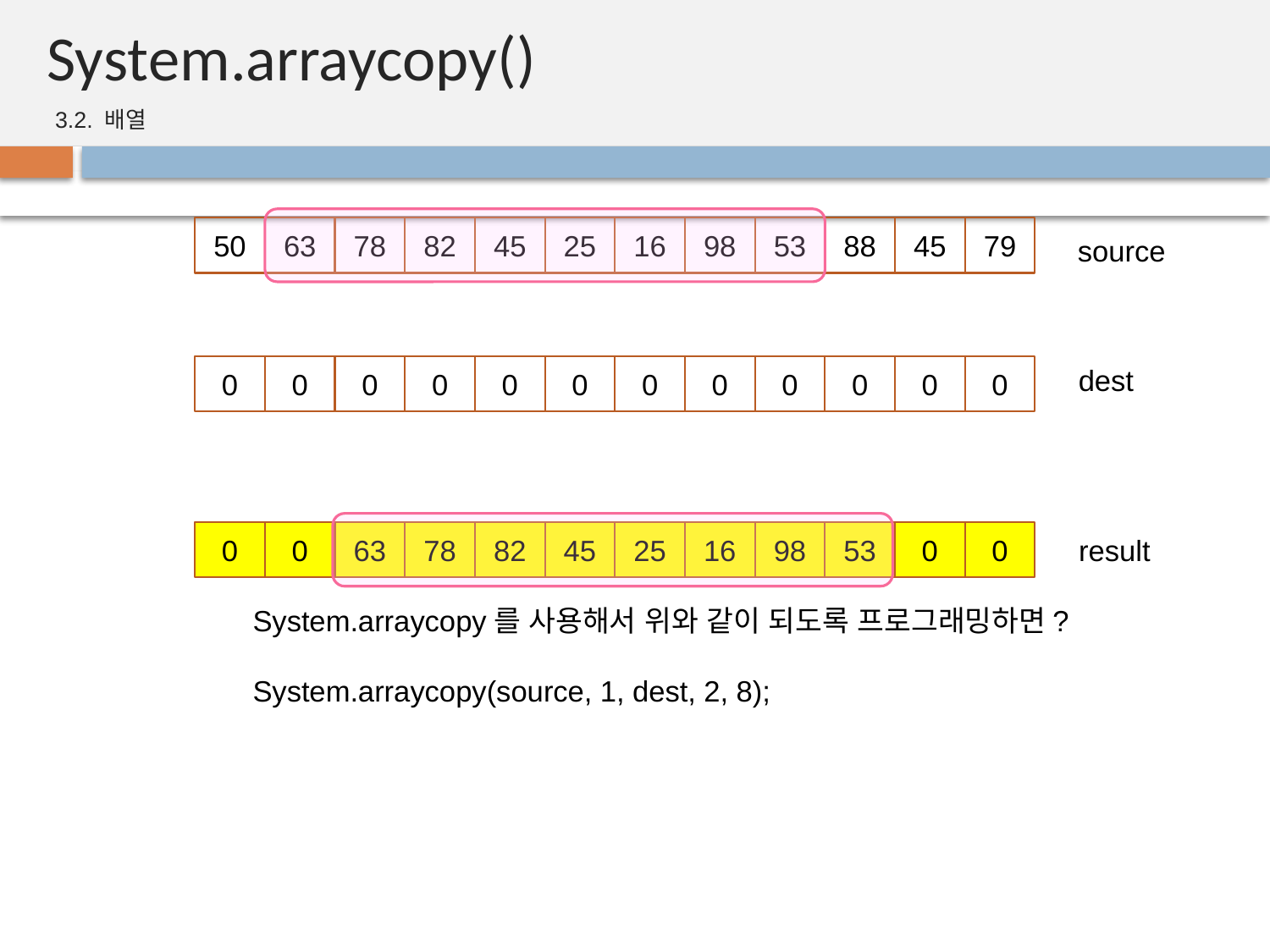

# System.arraycopy()
3.2. 배열

50
63
78
82
45
25
16
98
53
88
45
79
source
0
0
0
0
0
0
0
0
0
0
0
0
dest

0
0
63
78
82
45
25
16
98
53
0
0
result
System.arraycopy를 사용해서 위와 같이 되도록 프로그래밍하면?

System.arraycopy(source, 1, dest, 2, 8);